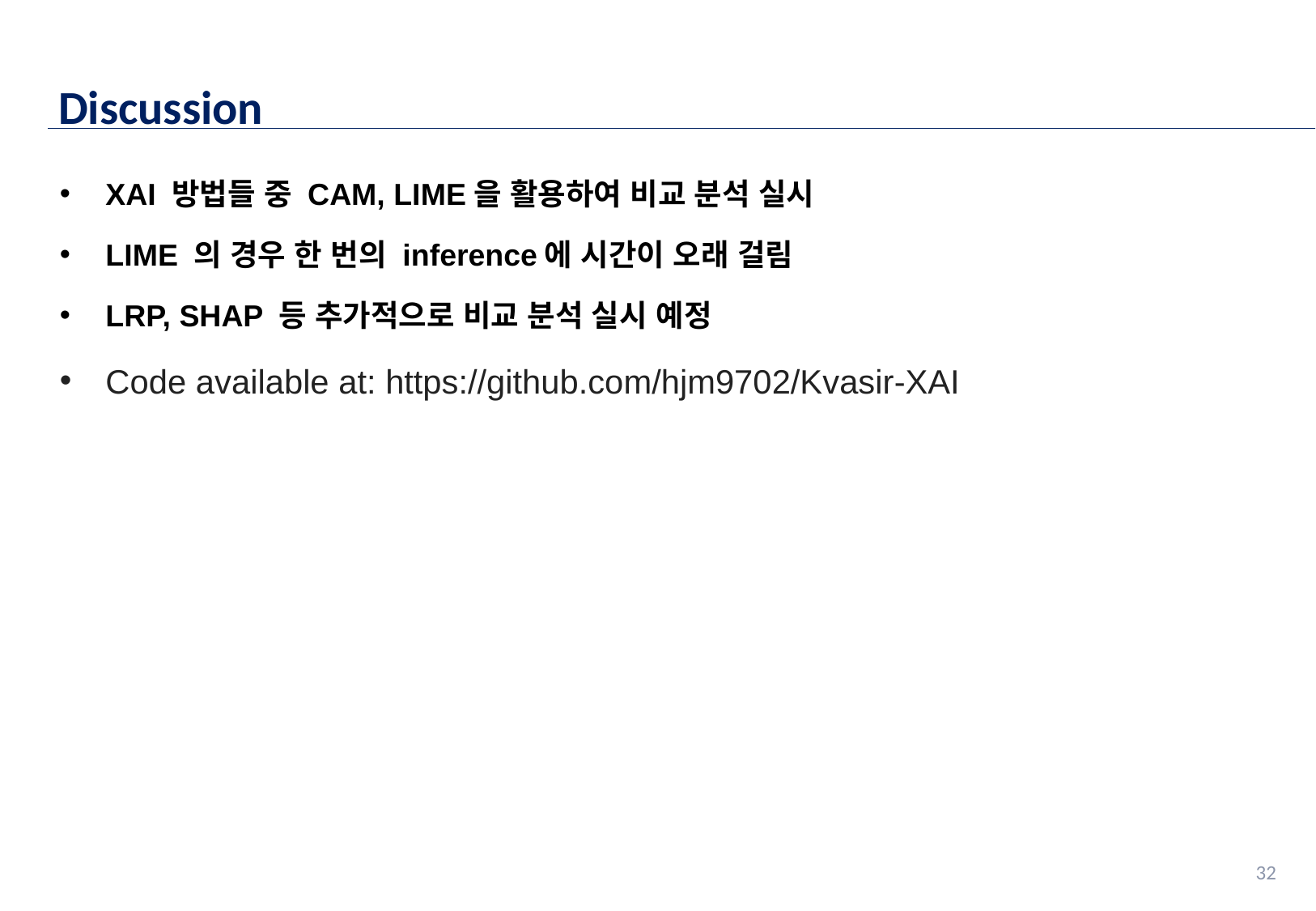

Discussion
XAI 방법들 중 CAM, LIME을 활용하여 비교 분석 실시
LIME 의 경우 한 번의 inference에 시간이 오래 걸림
LRP, SHAP 등 추가적으로 비교 분석 실시 예정
Code available at: https://github.com/hjm9702/Kvasir-XAI

32